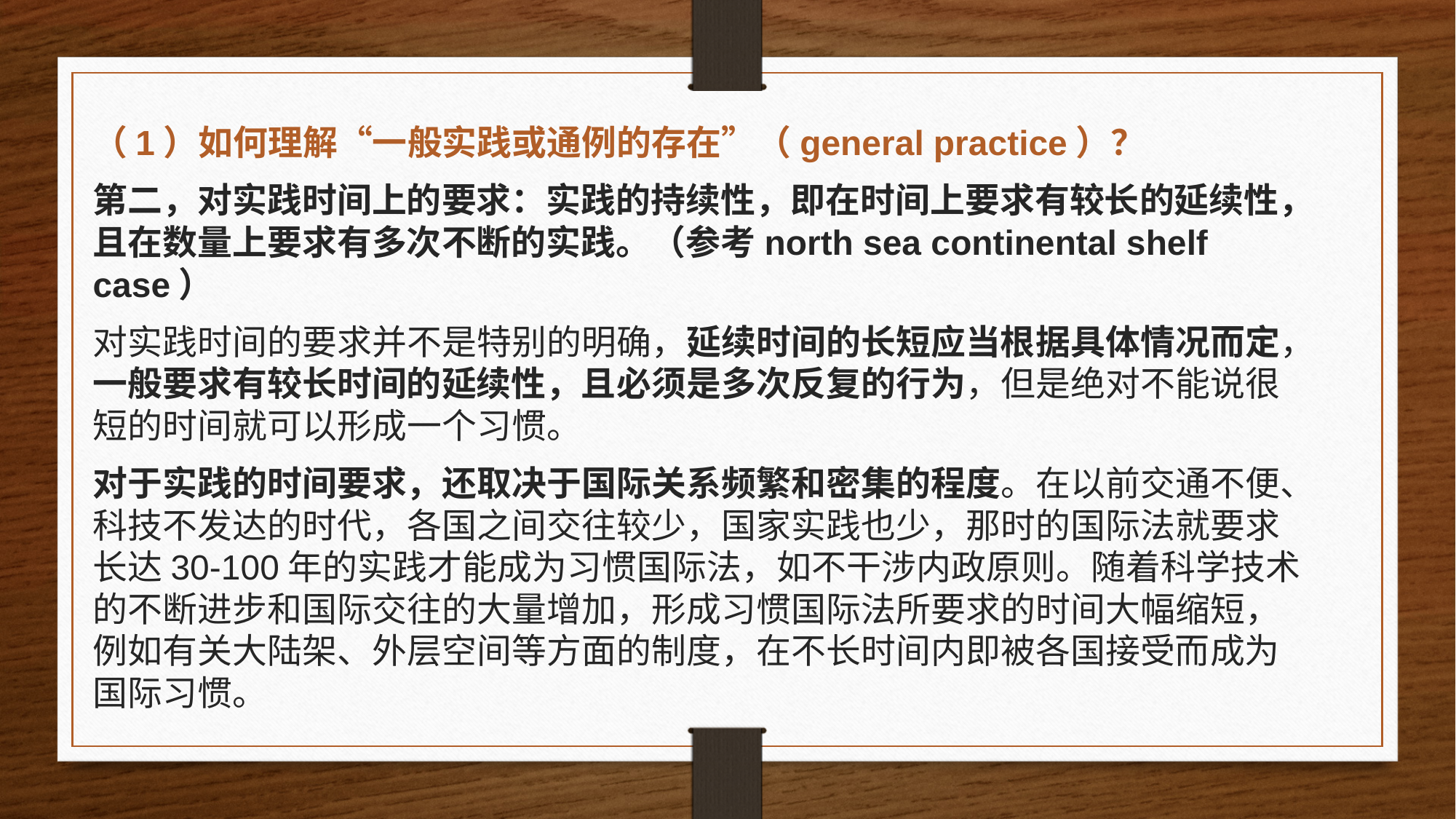

（1）如何理解“一般实践或通例的存在”（general practice）？
第二，对实践时间上的要求：实践的持续性，即在时间上要求有较长的延续性，且在数量上要求有多次不断的实践。（参考north sea continental shelf case）
对实践时间的要求并不是特别的明确，延续时间的长短应当根据具体情况而定，一般要求有较长时间的延续性，且必须是多次反复的行为，但是绝对不能说很短的时间就可以形成一个习惯。
对于实践的时间要求，还取决于国际关系频繁和密集的程度。在以前交通不便、科技不发达的时代，各国之间交往较少，国家实践也少，那时的国际法就要求长达30-100年的实践才能成为习惯国际法，如不干涉内政原则。随着科学技术的不断进步和国际交往的大量增加，形成习惯国际法所要求的时间大幅缩短，例如有关大陆架、外层空间等方面的制度，在不长时间内即被各国接受而成为国际习惯。